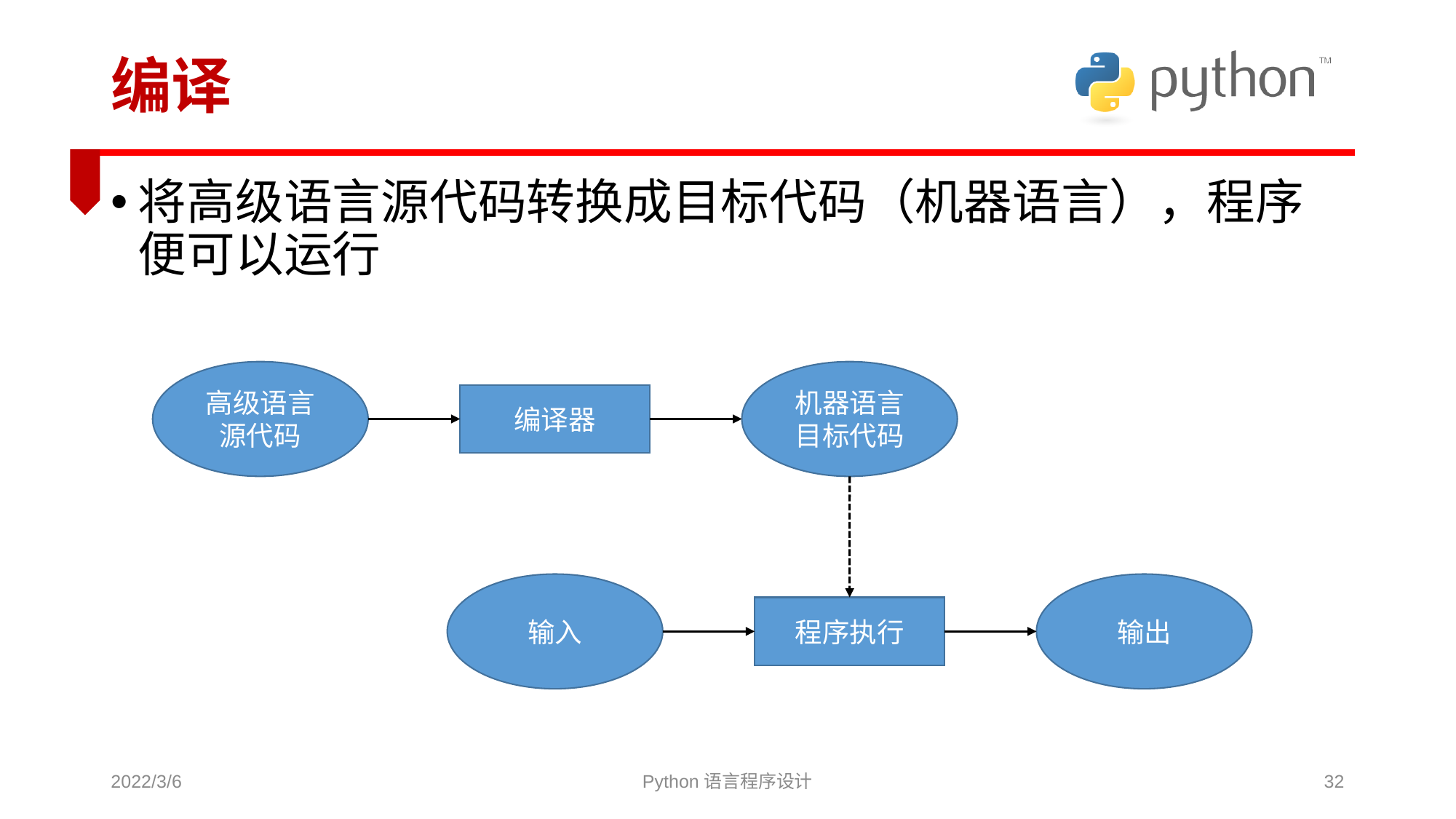

# 编译
将高级语言源代码转换成目标代码（机器语言），程序便可以运行
高级语言源代码
机器语言目标代码
编译器
输入
输出
程序执行
2022/3/6
Python语言程序设计
32